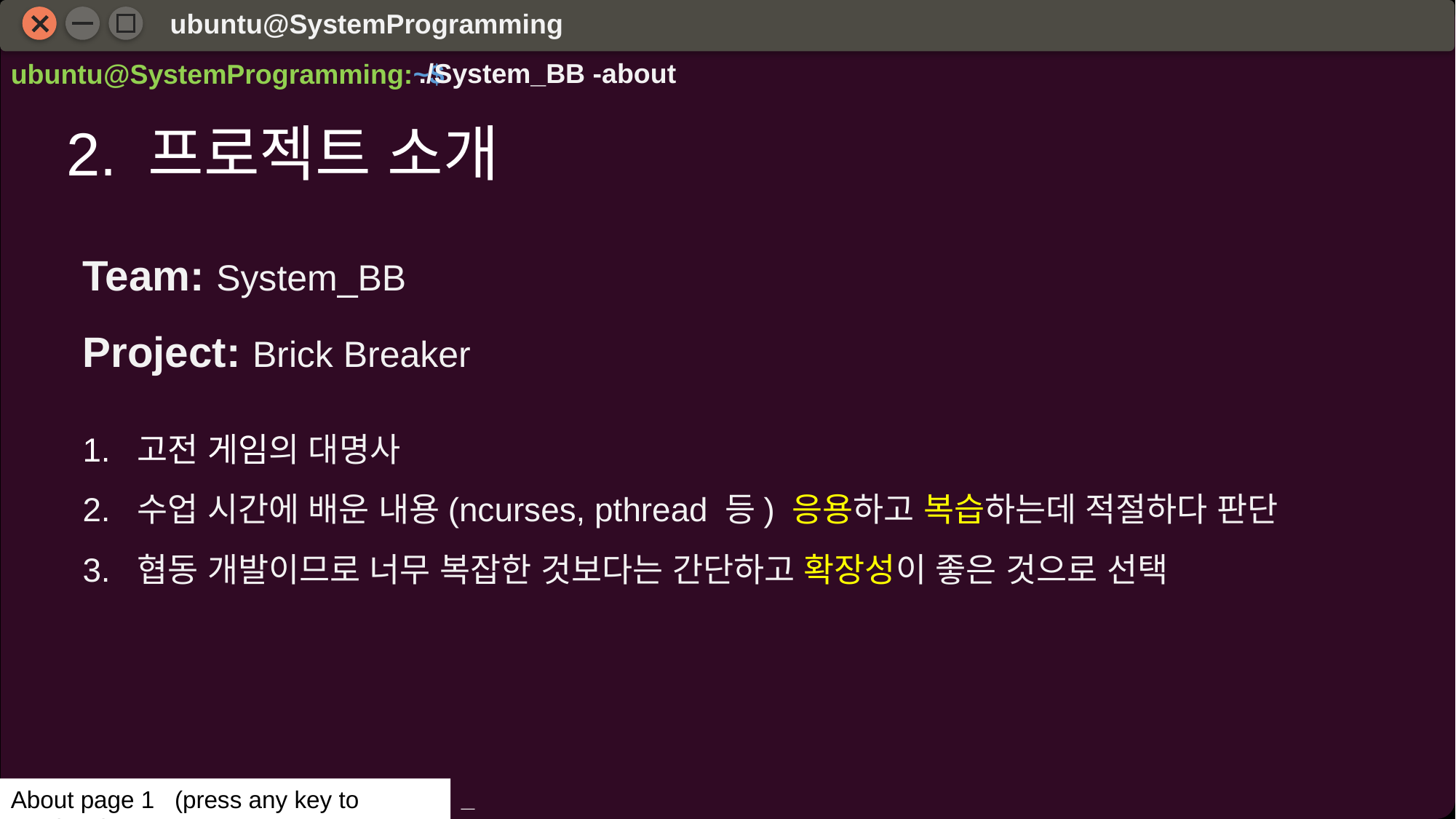

ubuntu@SystemProgramming
./System_BB -about
ubuntu@SystemProgramming:~$
2. 프로젝트 소개
Team: System_BB
Project: Brick Breaker

고전 게임의 대명사
수업 시간에 배운 내용(ncurses, pthread 등) 응용하고 복습하는데 적절하다 판단
협동 개발이므로 너무 복잡한 것보다는 간단하고 확장성이 좋은 것으로 선택
_
About page 1   (press any key to continue)